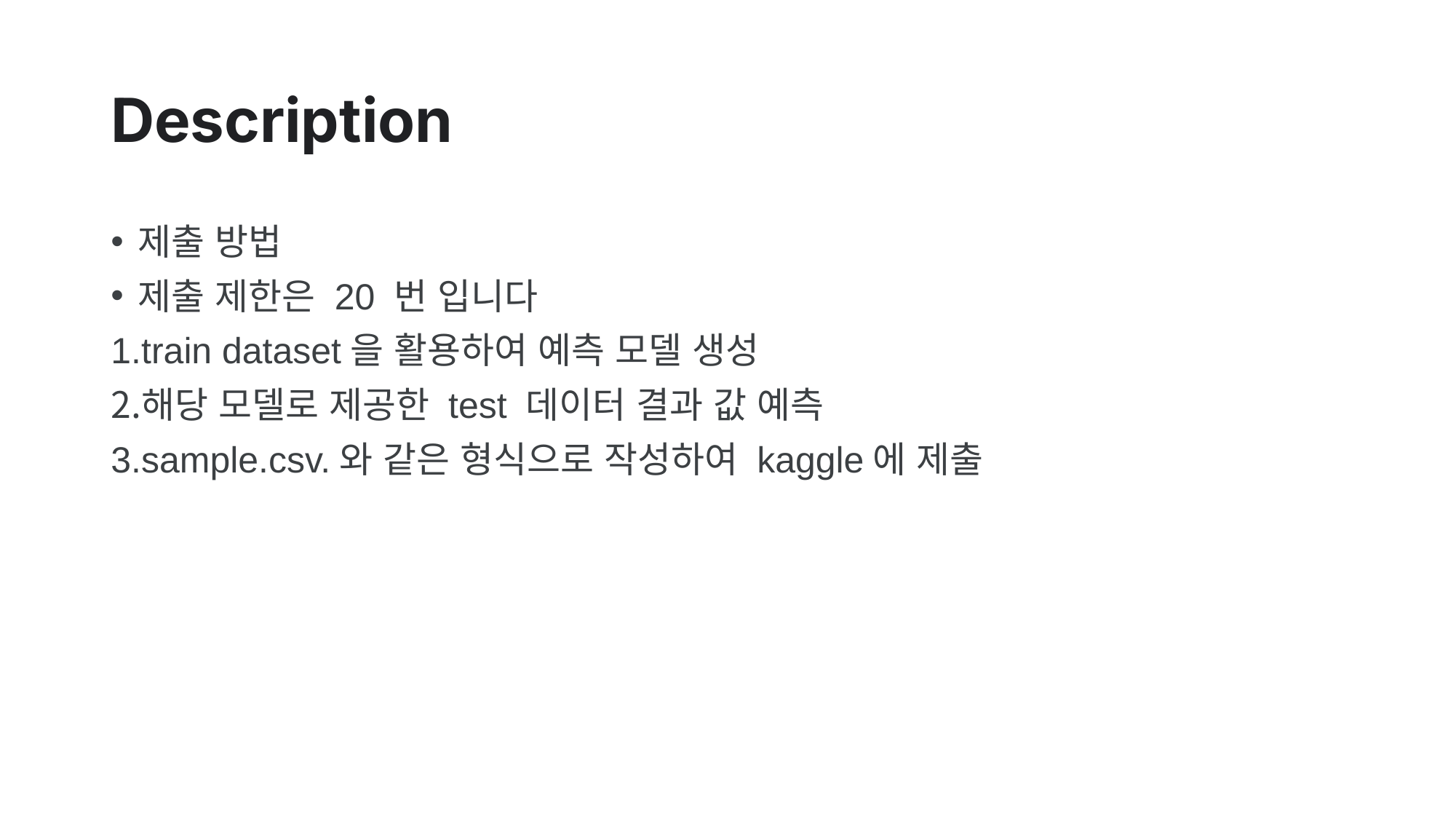

# Description
제출 방법
제출 제한은 20 번 입니다
train dataset을 활용하여 예측 모델 생성
해당 모델로 제공한 test 데이터 결과 값 예측
sample.csv.와 같은 형식으로 작성하여 kaggle에 제출